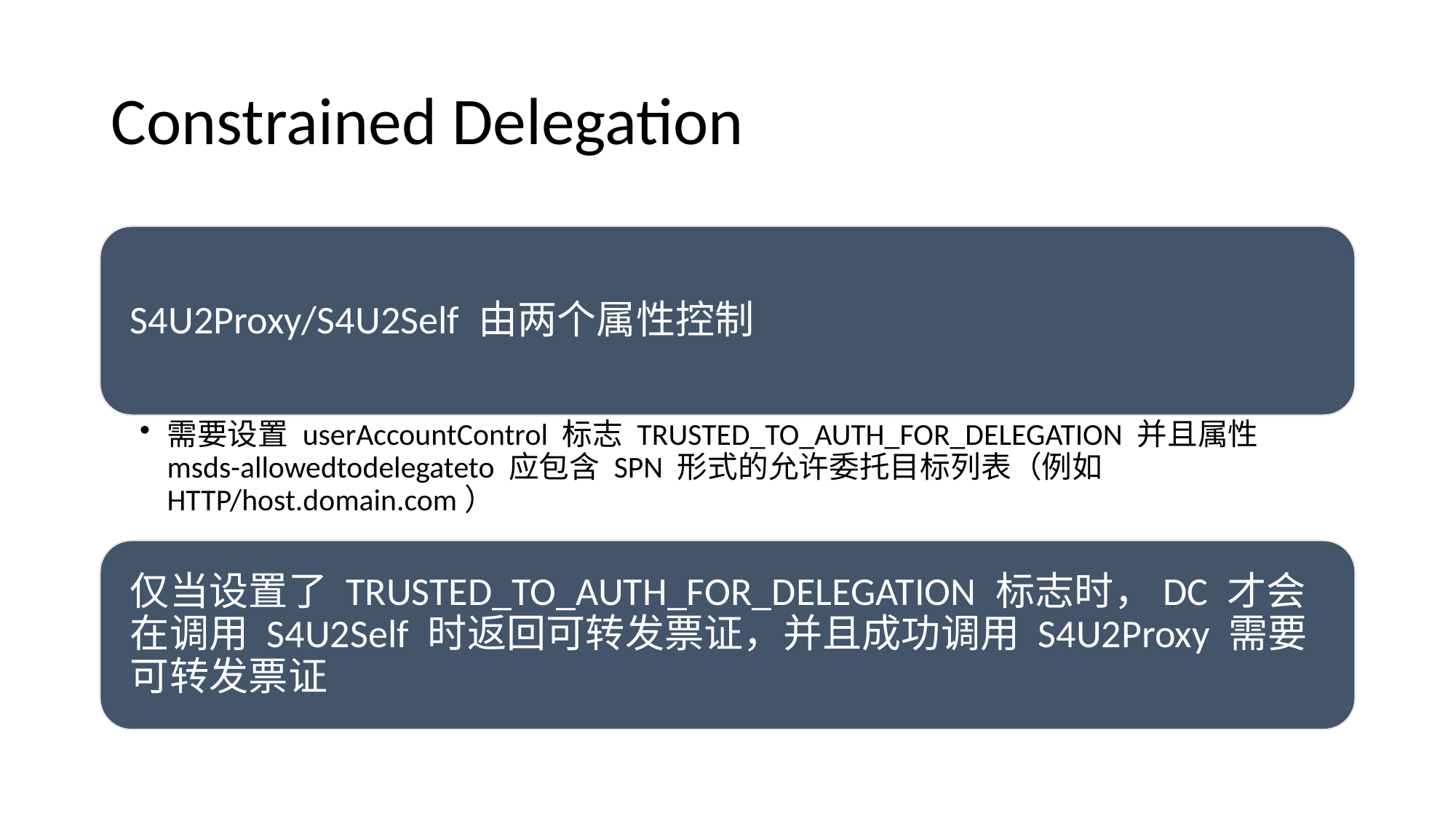

# Constrained Delegation
S4U2Proxy/S4U2Self 由两个属性控制
需要设置 userAccountControl 标志 TRUSTED_TO_AUTH_FOR_DELEGATION 并且属性 msds-allowedtodelegateto 应包含 SPN 形式的允许委托目标列表（例如 HTTP/host.domain.com）

仅当设置了 TRUSTED_TO_AUTH_FOR_DELEGATION 标志时，DC 才会在调用 S4U2Self 时返回可转发票证，并且成功调用 S4U2Proxy 需要可转发票证